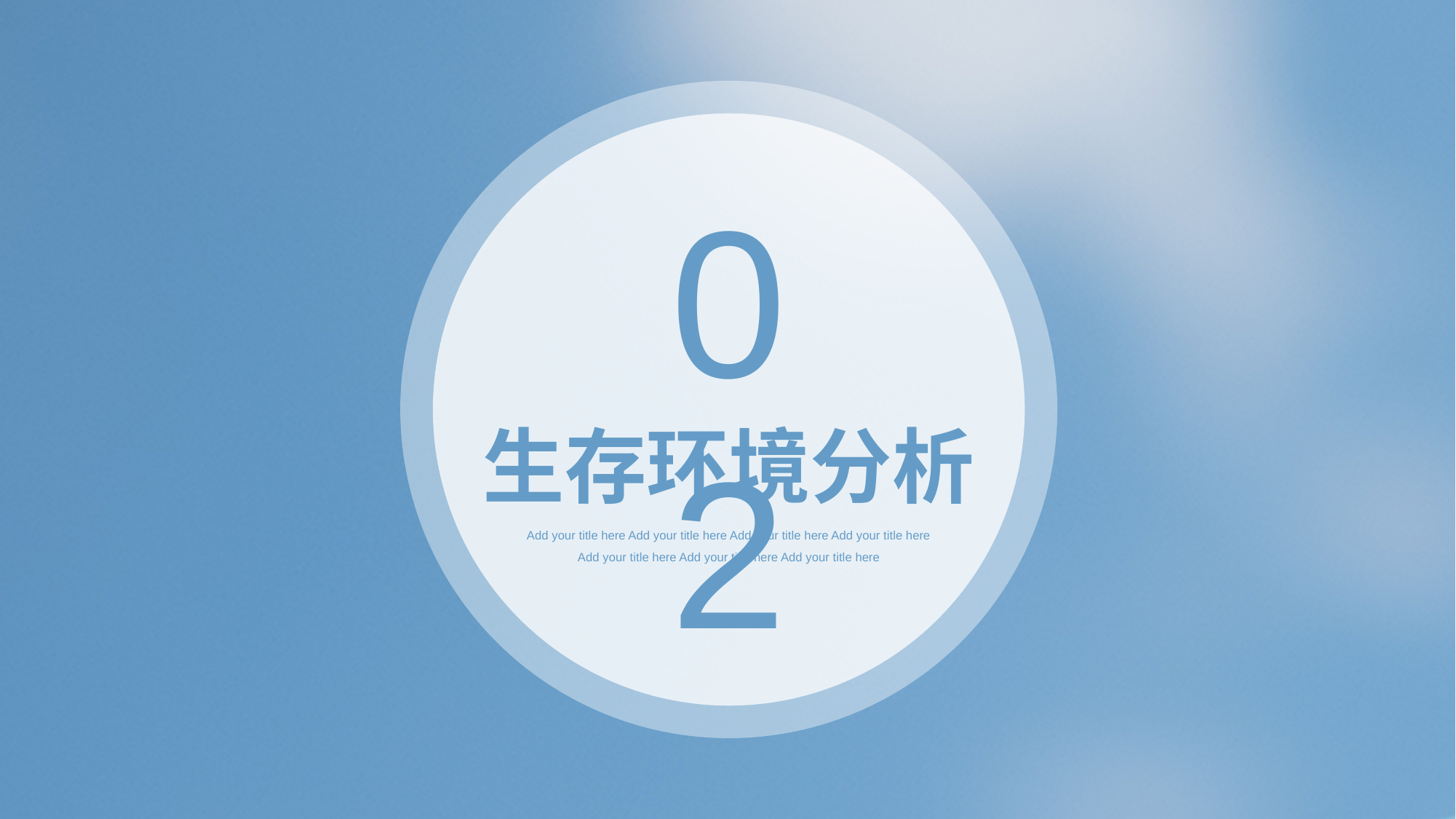

02
生存环境分析
Add your title here Add your title here Add your title here Add your title here Add your title here Add your title here Add your title here